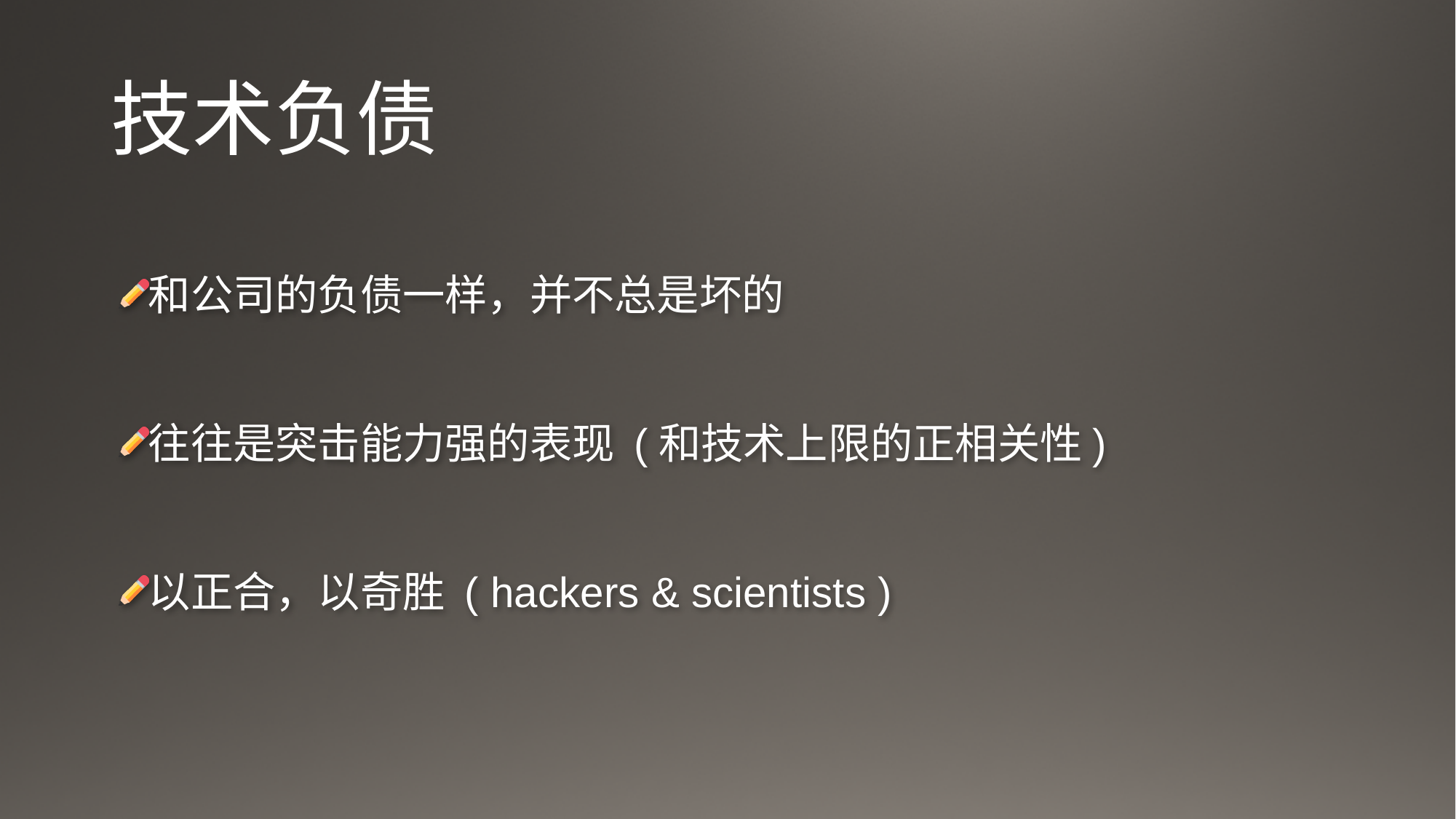

# 技术负债
和公司的负债一样，并不总是坏的
往往是突击能力强的表现 (和技术上限的正相关性)
以正合，以奇胜 ( hackers & scientists )